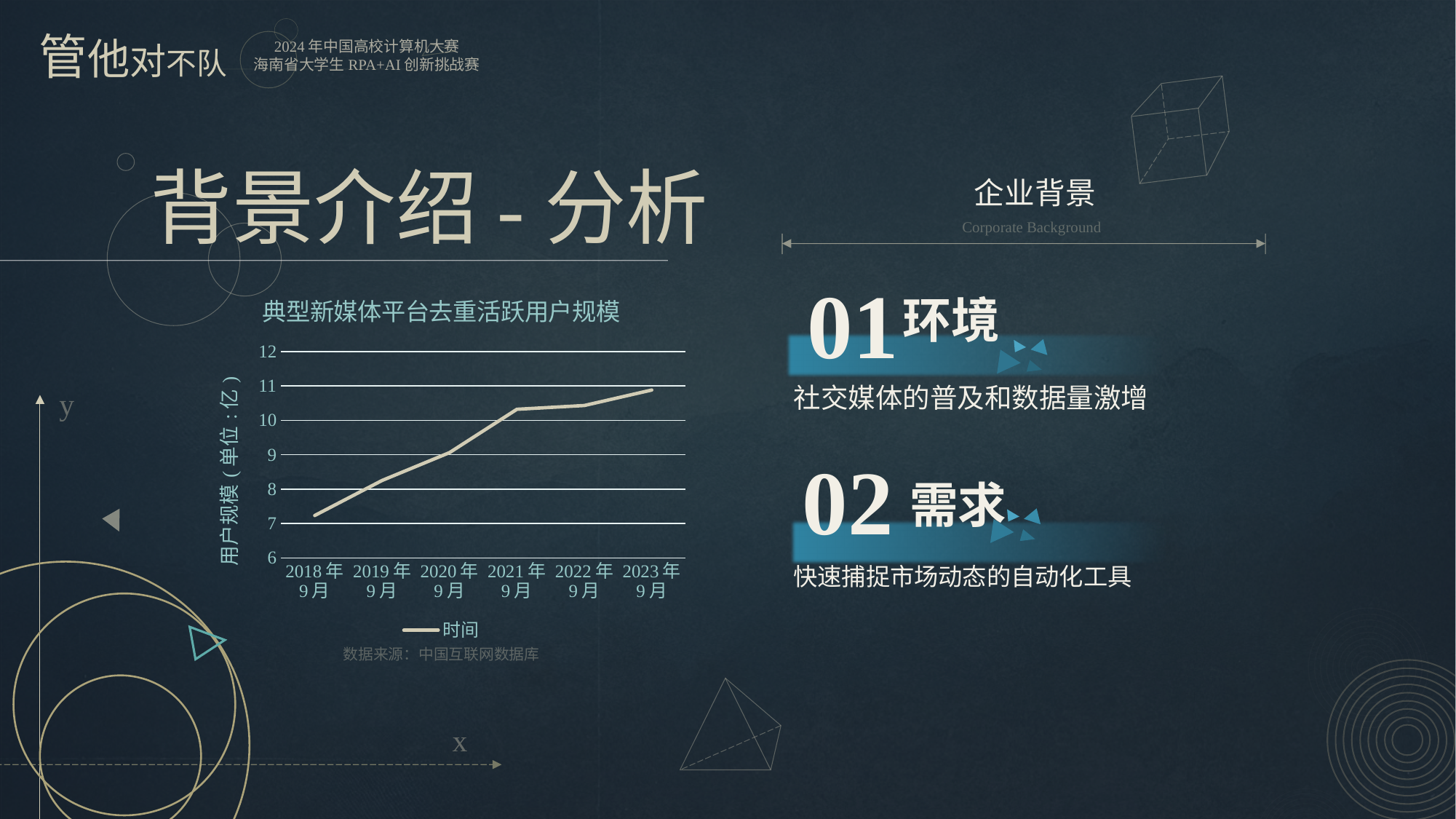

背景介绍-分析

企业背景

Corporate Background

01

### Chart: 典型新媒体平台去重活跃用户规模

| Category | 时间 |
|---|---|
| 2018年 9月 | 7.23 |
| 2019年 9月 | 8.25 |
| 2020年 9月 | 9.06 |
| 2021年 9月 | 10.32 |
| 2022年 9月 | 10.43 |
| 2023年 9月 | 10.88 |
	环境

社交媒体的普及和数据量激增

y
02
           需求

快速捕捉市场动态的自动化工具

数据来源：中国互联网数据库

x